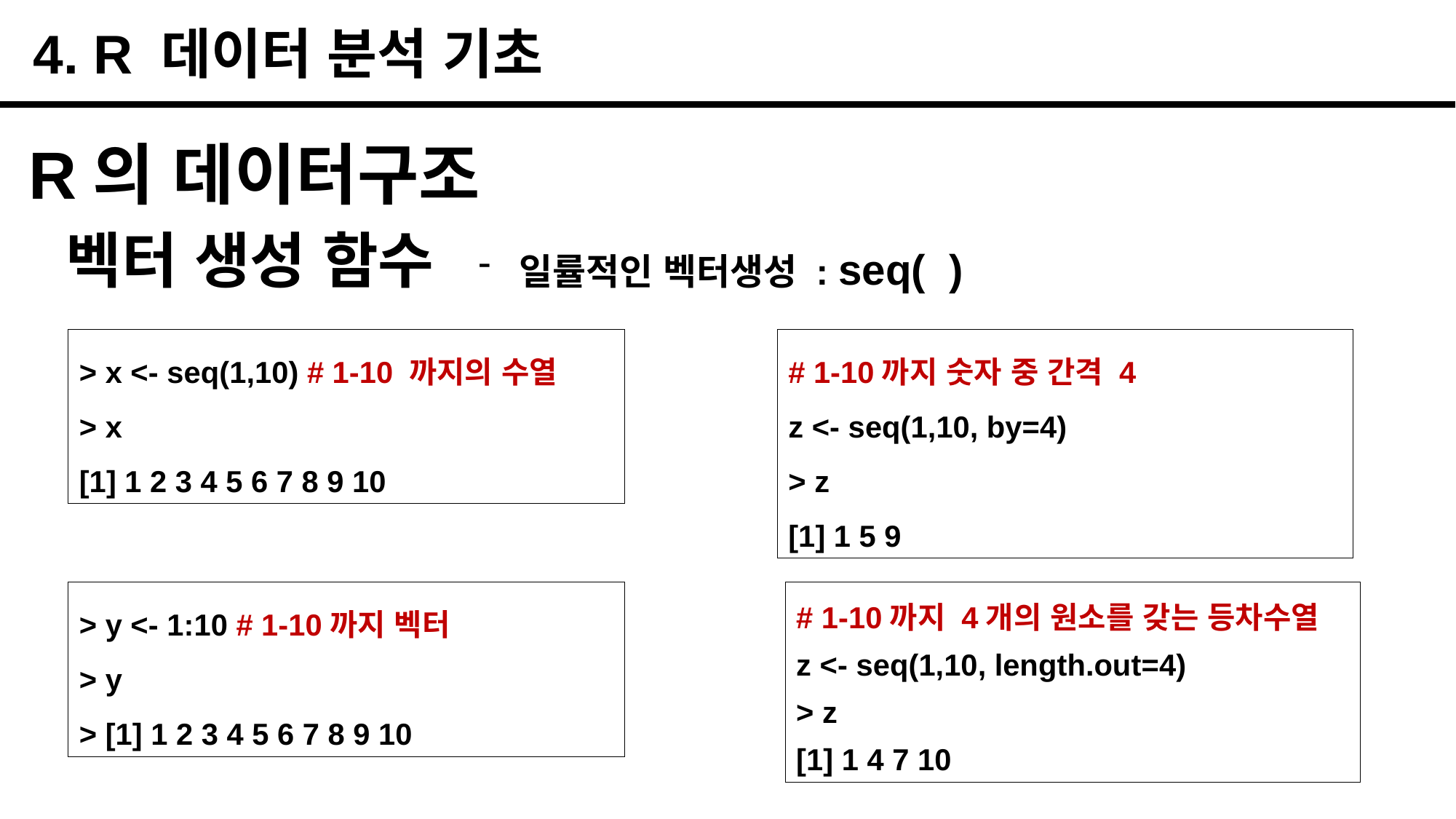

4. R 데이터 분석 기초
R의 데이터구조
일률적인 벡터생성 : seq(  )
벡터 생성 함수
> x <- seq(1,10) # 1-10 까지의 수열
> x
[1] 1 2 3 4 5 6 7 8 9 10
# 1-10까지 숫자 중 간격 4
z <- seq(1,10, by=4)
> z
[1] 1 5 9
> y <- 1:10 # 1-10까지 벡터
> y
> [1] 1 2 3 4 5 6 7 8 9 10
# 1-10까지 4개의 원소를 갖는 등차수열
z <- seq(1,10, length.out=4)
> z
[1] 1 4 7 10